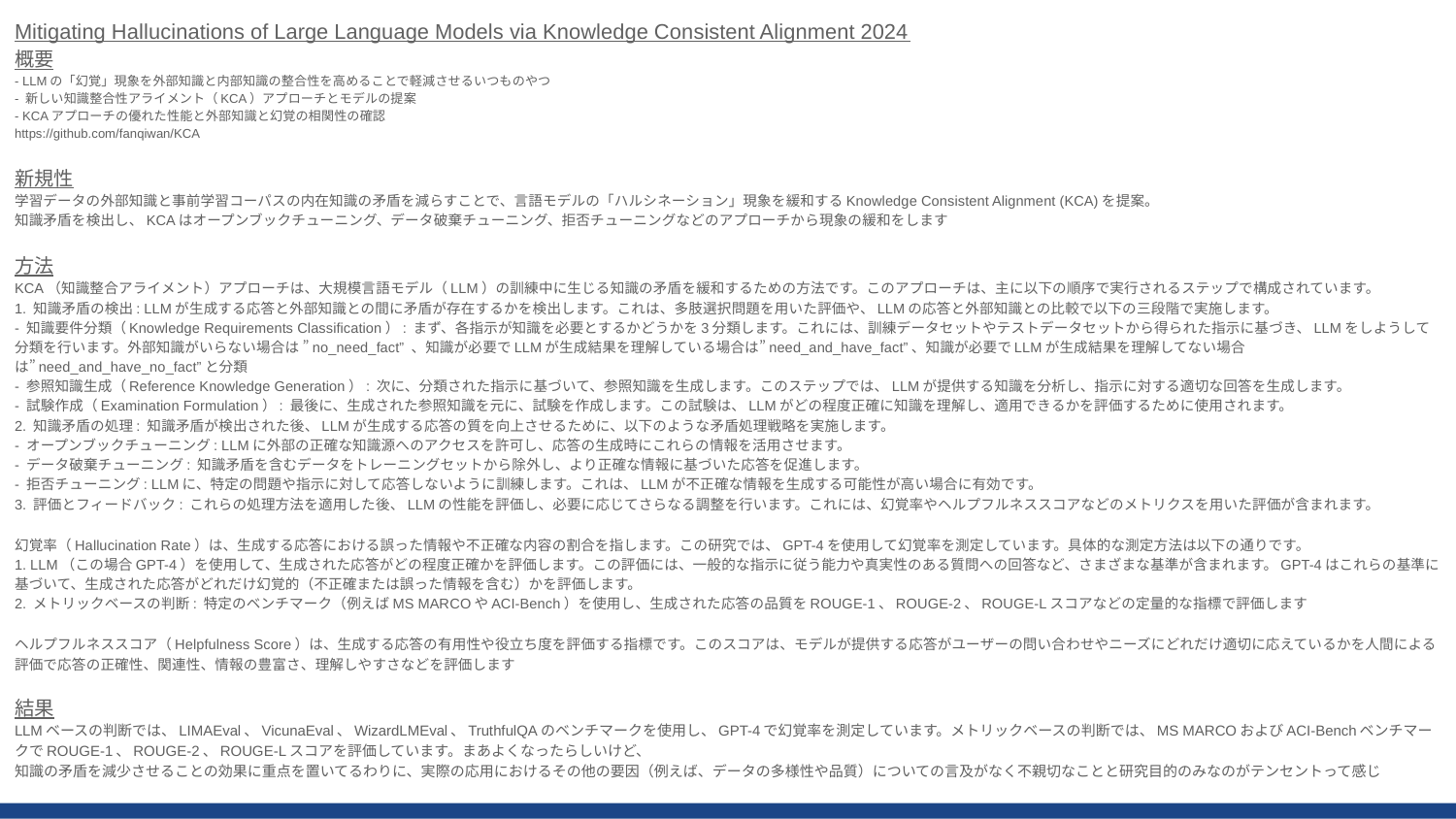

Mitigating Hallucinations of Large Language Models via Knowledge Consistent Alignment 2024
概要
- LLMの「幻覚」現象を外部知識と内部知識の整合性を高めることで軽減させるいつものやつ
- 新しい知識整合性アライメント（KCA）アプローチとモデルの提案
- KCAアプローチの優れた性能と外部知識と幻覚の相関性の確認
https://github.com/fanqiwan/KCA
新規性
学習データの外部知識と事前学習コーパスの内在知識の矛盾を減らすことで、言語モデルの「ハルシネーション」現象を緩和するKnowledge Consistent Alignment (KCA)を提案。
知識矛盾を検出し、KCAはオープンブックチューニング、データ破棄チューニング、拒否チューニングなどのアプローチから現象の緩和をします
方法
KCA（知識整合アライメント）アプローチは、大規模言語モデル（LLM）の訓練中に生じる知識の矛盾を緩和するための方法です。このアプローチは、主に以下の順序で実行されるステップで構成されています。
1. 知識矛盾の検出: LLMが生成する応答と外部知識との間に矛盾が存在するかを検出します。これは、多肢選択問題を用いた評価や、LLMの応答と外部知識との比較で以下の三段階で実施します。
- 知識要件分類（Knowledge Requirements Classification）: まず、各指示が知識を必要とするかどうかを3分類します。これには、訓練データセットやテストデータセットから得られた指示に基づき、LLMをしようして分類を行います。外部知識がいらない場合は ”no_need_fact” 、知識が必要でLLMが生成結果を理解している場合は”need_and_have_fact”、知識が必要でLLMが生成結果を理解してない場合は”need_and_have_no_fact”と分類
- 参照知識生成（Reference Knowledge Generation）: 次に、分類された指示に基づいて、参照知識を生成します。このステップでは、LLMが提供する知識を分析し、指示に対する適切な回答を生成します。
- 試験作成（Examination Formulation）: 最後に、生成された参照知識を元に、試験を作成します。この試験は、LLMがどの程度正確に知識を理解し、適用できるかを評価するために使用されます。
2. 知識矛盾の処理: 知識矛盾が検出された後、LLMが生成する応答の質を向上させるために、以下のような矛盾処理戦略を実施します。
- オープンブックチューニング: LLMに外部の正確な知識源へのアクセスを許可し、応答の生成時にこれらの情報を活用させます。
- データ破棄チューニング: 知識矛盾を含むデータをトレーニングセットから除外し、より正確な情報に基づいた応答を促進します。
- 拒否チューニング: LLMに、特定の問題や指示に対して応答しないように訓練します。これは、LLMが不正確な情報を生成する可能性が高い場合に有効です。
3. 評価とフィードバック: これらの処理方法を適用した後、LLMの性能を評価し、必要に応じてさらなる調整を行います。これには、幻覚率やヘルプフルネススコアなどのメトリクスを用いた評価が含まれます。
幻覚率（Hallucination Rate）は、生成する応答における誤った情報や不正確な内容の割合を指します。この研究では、GPT-4を使用して幻覚率を測定しています。具体的な測定方法は以下の通りです。
1. LLM（この場合GPT-4）を使用して、生成された応答がどの程度正確かを評価します。この評価には、一般的な指示に従う能力や真実性のある質問への回答など、さまざまな基準が含まれます。GPT-4はこれらの基準に基づいて、生成された応答がどれだけ幻覚的（不正確または誤った情報を含む）かを評価します。
2. メトリックベースの判断: 特定のベンチマーク（例えばMS MARCOやACI-Bench）を使用し、生成された応答の品質をROUGE-1、ROUGE-2、ROUGE-Lスコアなどの定量的な指標で評価します
ヘルプフルネススコア（Helpfulness Score）は、生成する応答の有用性や役立ち度を評価する指標です。このスコアは、モデルが提供する応答がユーザーの問い合わせやニーズにどれだけ適切に応えているかを人間による評価で応答の正確性、関連性、情報の豊富さ、理解しやすさなどを評価します
結果
LLMベースの判断では、LIMAEval、VicunaEval、WizardLMEval、TruthfulQAのベンチマークを使用し、GPT-4で幻覚率を測定しています。メトリックベースの判断では、MS MARCOおよびACI-BenchベンチマークでROUGE-1、ROUGE-2、ROUGE-Lスコアを評価しています。まあよくなったらしいけど、
知識の矛盾を減少させることの効果に重点を置いてるわりに、実際の応用におけるその他の要因（例えば、データの多様性や品質）についての言及がなく不親切なことと研究目的のみなのがテンセントって感じ